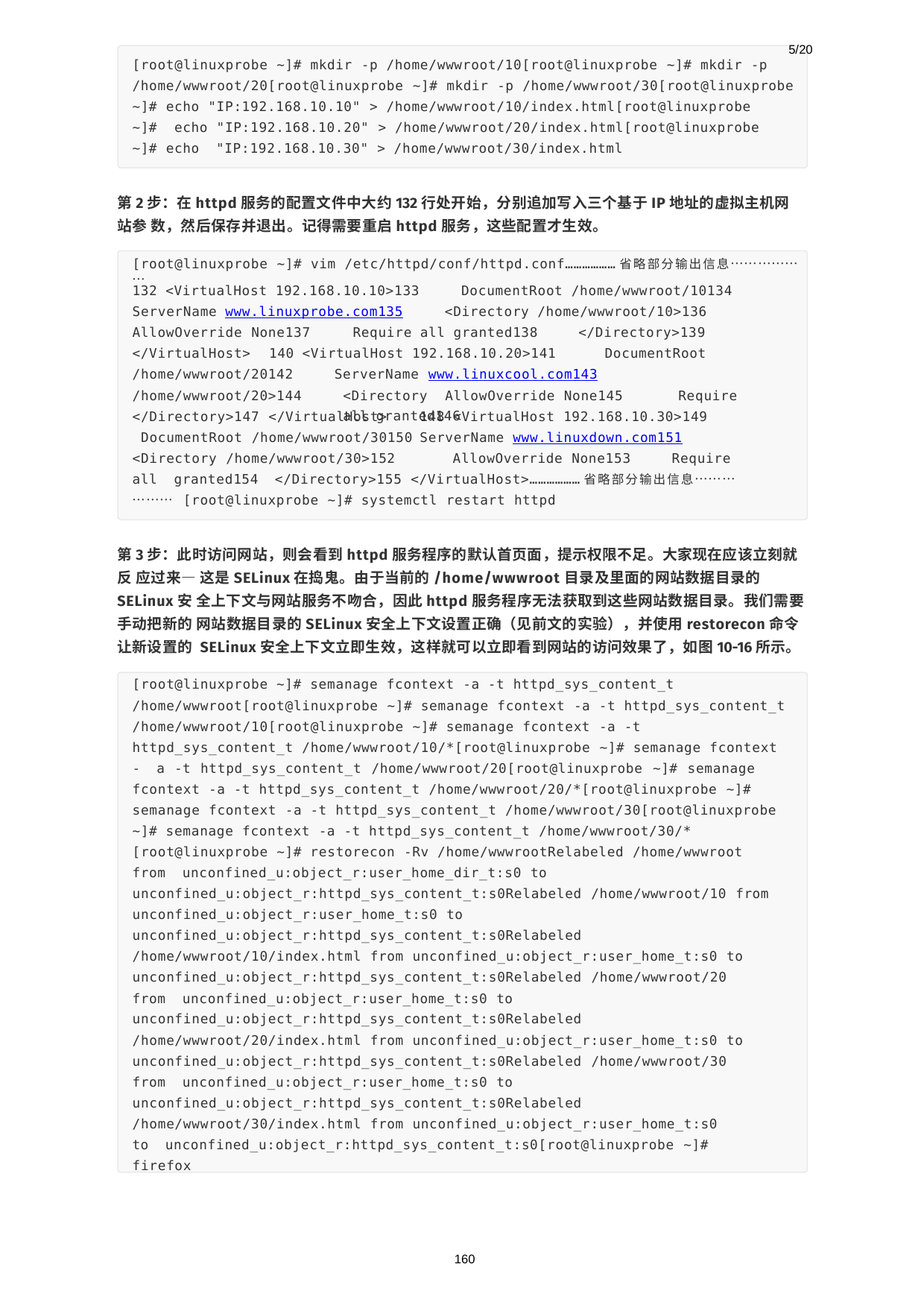

5/20
[root@linuxprobe ~]# mkdir -p /home/wwwroot/10[root@linuxprobe ~]# mkdir -p
/home/wwwroot/20[root@linuxprobe ~]# mkdir -p /home/wwwroot/30[root@linuxprobe
~]# echo "IP:192.168.10.10" > /home/wwwroot/10/index.html[root@linuxprobe ~]#  echo "IP:192.168.10.20" > /home/wwwroot/20/index.html[root@linuxprobe ~]# echo  "IP:192.168.10.30" > /home/wwwroot/30/index.html

第2步：在httpd服务的配置文件中大约132行处开始，分别追加写入三个基于IP地址的虚拟主机网站参 数，然后保存并退出。记得需要重启httpd服务，这些配置才生效。

[root@linuxprobe ~]# vim /etc/httpd/conf/httpd.conf………………省略部分输出信息………………

132 <VirtualHost 192.168.10.10>133
ServerName www.linuxprobe.com135
DocumentRoot /home/wwwroot/10134
<Directory /home/wwwroot/10>136
AllowOverride None137	Require all granted138
</VirtualHost>	140 <VirtualHost 192.168.10.20>141
</Directory>139  DocumentRoot
/home/wwwroot/20142
/home/wwwroot/20>144
ServerName www.linuxcool.com143	<Directory  AllowOverride None145	Require all granted146
</Directory>147 </VirtualHost>	148 <VirtualHost 192.168.10.30>149  DocumentRoot /home/wwwroot/30150	ServerName www.linuxdown.com151
<Directory /home/wwwroot/30>152	AllowOverride None153	Require all  granted154	</Directory>155 </VirtualHost>………………省略部分输出信息………………  [root@linuxprobe ~]# systemctl restart httpd

第3步：此时访问网站，则会看到httpd服务程序的默认首页面，提示权限不足。大家现在应该立刻就反 应过来—这是SELinux在捣鬼。由于当前的/home/wwwroot目录及里面的网站数据目录的SELinux安 全上下文与网站服务不吻合，因此httpd服务程序无法获取到这些网站数据目录。我们需要手动把新的 网站数据目录的SELinux安全上下文设置正确（见前文的实验），并使用restorecon命令让新设置的 SELinux安全上下文立即生效，这样就可以立即看到网站的访问效果了，如图10-16所示。

[root@linuxprobe ~]# semanage fcontext -a -t httpd_sys_content_t
/home/wwwroot[root@linuxprobe ~]# semanage fcontext -a -t httpd_sys_content_t
/home/wwwroot/10[root@linuxprobe ~]# semanage fcontext -a -t  httpd_sys_content_t /home/wwwroot/10/*[root@linuxprobe ~]# semanage fcontext -  a -t httpd_sys_content_t /home/wwwroot/20[root@linuxprobe ~]# semanage  fcontext -a -t httpd_sys_content_t /home/wwwroot/20/*[root@linuxprobe ~]#  semanage fcontext -a -t httpd_sys_content_t /home/wwwroot/30[root@linuxprobe
~]# semanage fcontext -a -t httpd_sys_content_t /home/wwwroot/30/*  [root@linuxprobe ~]# restorecon -Rv /home/wwwrootRelabeled /home/wwwroot from  unconfined_u:object_r:user_home_dir_t:s0 to  unconfined_u:object_r:httpd_sys_content_t:s0Relabeled /home/wwwroot/10 from  unconfined_u:object_r:user_home_t:s0 to  unconfined_u:object_r:httpd_sys_content_t:s0Relabeled
/home/wwwroot/10/index.html from unconfined_u:object_r:user_home_t:s0 to  unconfined_u:object_r:httpd_sys_content_t:s0Relabeled /home/wwwroot/20 from  unconfined_u:object_r:user_home_t:s0 to  unconfined_u:object_r:httpd_sys_content_t:s0Relabeled
/home/wwwroot/20/index.html from unconfined_u:object_r:user_home_t:s0 to  unconfined_u:object_r:httpd_sys_content_t:s0Relabeled /home/wwwroot/30 from  unconfined_u:object_r:user_home_t:s0 to  unconfined_u:object_r:httpd_sys_content_t:s0Relabeled
/home/wwwroot/30/index.html from unconfined_u:object_r:user_home_t:s0 to  unconfined_u:object_r:httpd_sys_content_t:s0[root@linuxprobe ~]# firefox

160